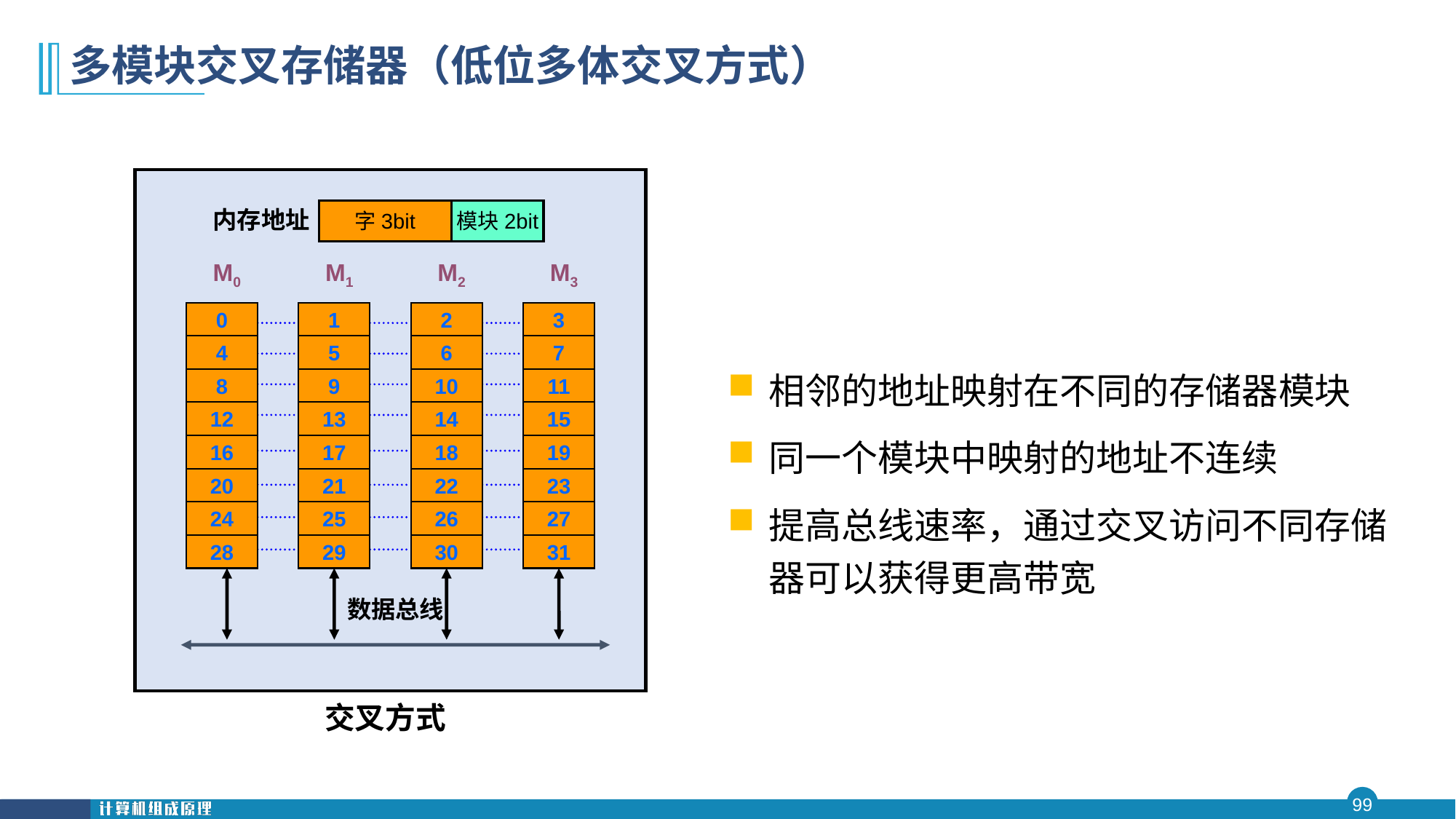

# 多模块交叉存储器（低位多体交叉方式）

内存地址
字3bit
模块2bit
M0
M1
M2
M3
0
1
2
3

4

5

6

7

8

9

10

11

12

13

14

15

16

17

18

19

20

21

22

23
24
25
26
27
28
29
30
31

相邻的地址映射在不同的存储器模块
同一个模块中映射的地址不连续
提高总线速率，通过交叉访问不同存储器可以获得更高带宽

数据总线

交叉方式